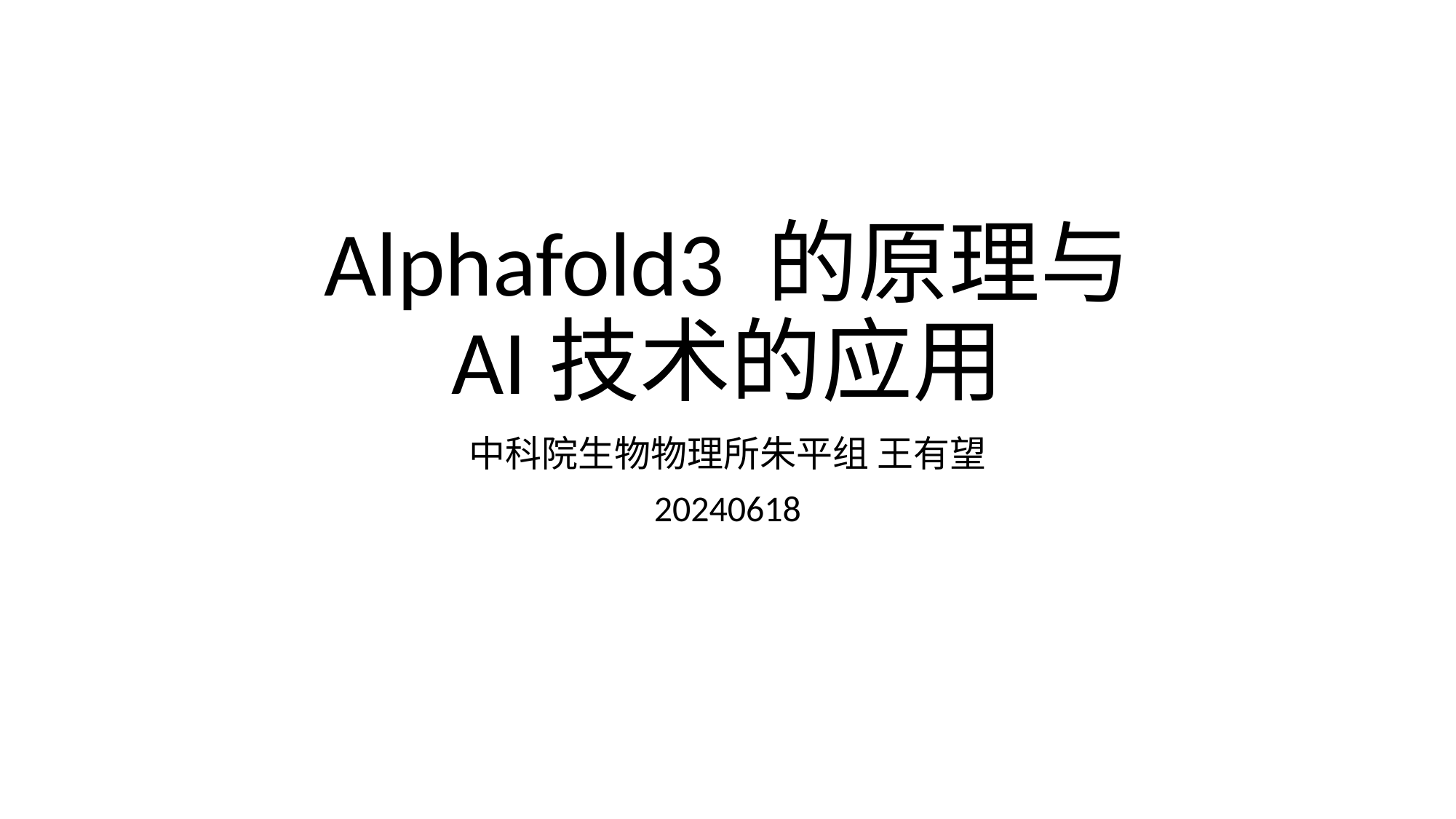

# Alphafold3 的原理与 AI技术的应用
中科院生物物理所朱平组 王有望
20240618